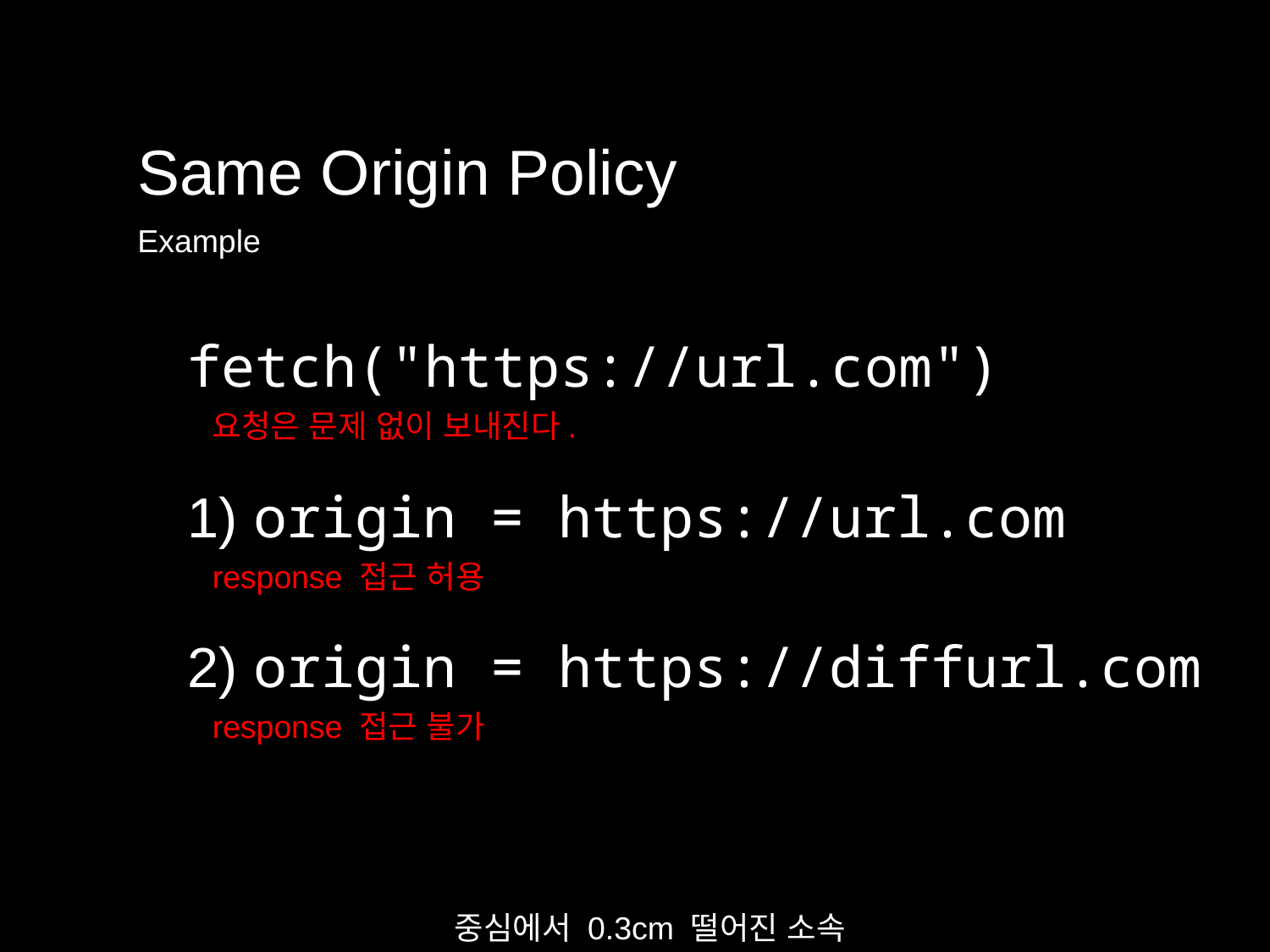

Same Origin Policy
Example
fetch("https://url.com")
요청은 문제 없이 보내진다.
1) origin = https://url.com
response 접근 허용
2) origin = https://diffurl.com
response 접근 불가